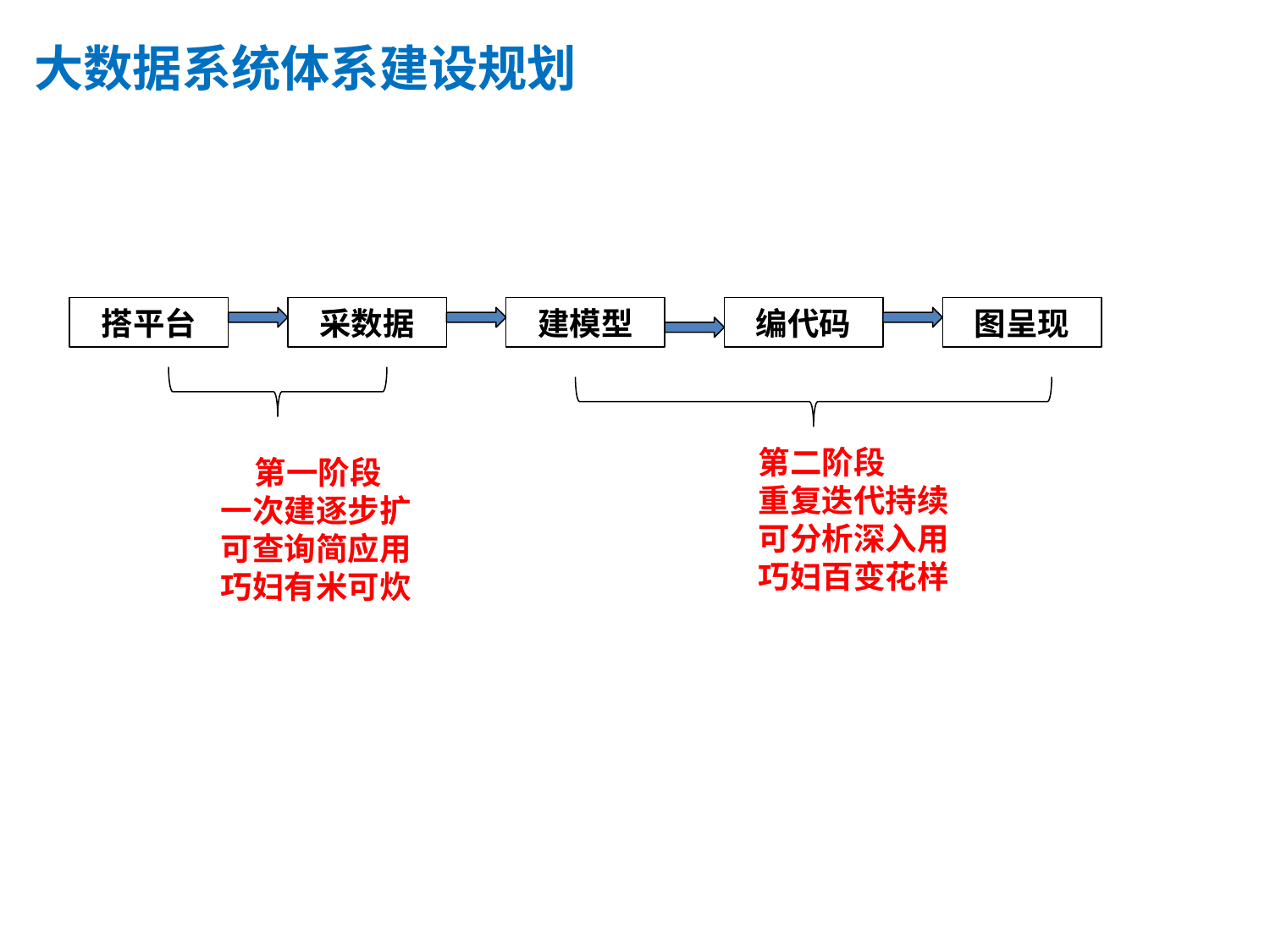

# 大数据系统体系建设规划

搭平台
采数据
建模型
编代码
图呈现

第二阶段
重复迭代持续
可分析深入用
巧妇百变花样
第一阶段
一次建逐步扩
可查询简应用
巧妇有米可炊